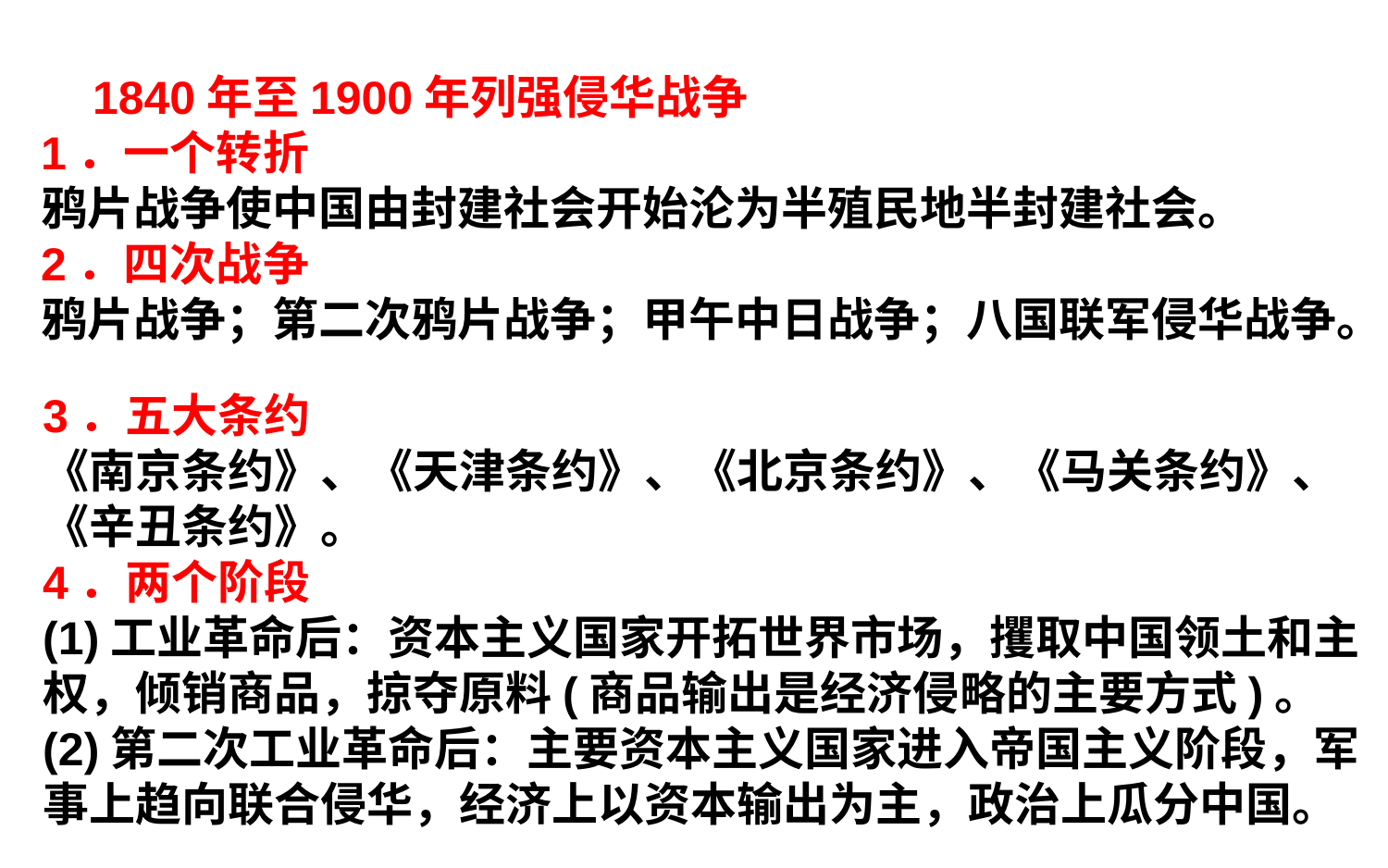

1840年至1900年列强侵华战争
1．一个转折
鸦片战争使中国由封建社会开始沦为半殖民地半封建社会。
2．四次战争
鸦片战争；第二次鸦片战争；甲午中日战争；八国联军侵华战争。
3．五大条约
《南京条约》、《天津条约》、《北京条约》、《马关条约》、《辛丑条约》。
4．两个阶段
(1)工业革命后：资本主义国家开拓世界市场，攫取中国领土和主权，倾销商品，掠夺原料(商品输出是经济侵略的主要方式)。
(2)第二次工业革命后：主要资本主义国家进入帝国主义阶段，军事上趋向联合侵华，经济上以资本输出为主，政治上瓜分中国。